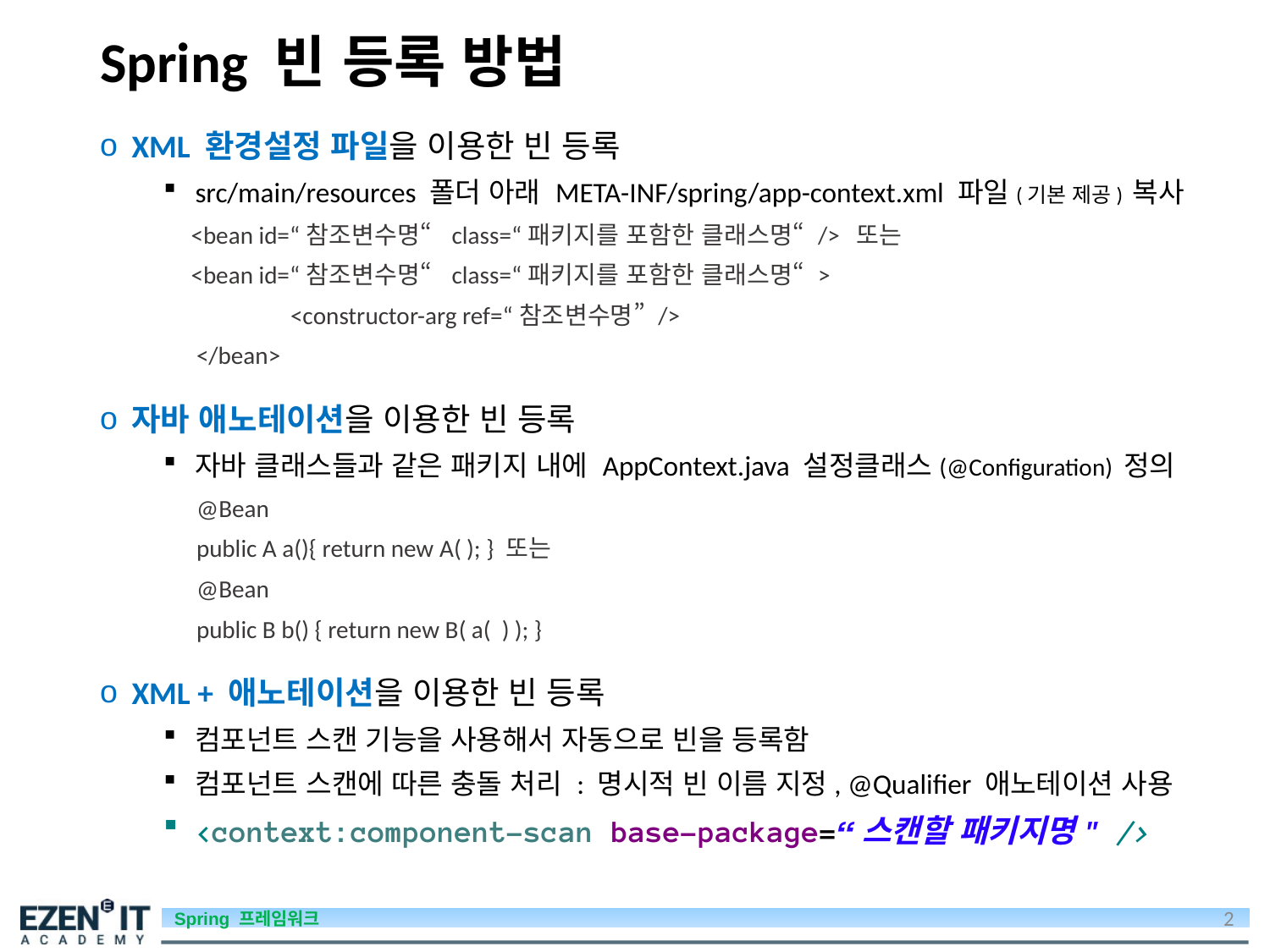

# Spring 빈 등록 방법
XML 환경설정 파일을 이용한 빈 등록
src/main/resources 폴더 아래 META-INF/spring/app-context.xml 파일(기본 제공) 복사
     <bean id=“참조변수명“  class=“패키지를 포함한 클래스명“ />  또는
     <bean id=“참조변수명“  class=“패키지를 포함한 클래스명“ >
	<constructor-arg ref=“참조변수명” />
      </bean>
자바 애노테이션을 이용한 빈 등록
자바 클래스들과 같은 패키지 내에 AppContext.java 설정클래스(@Configuration) 정의
      @Bean
      public A a(){ return new A( ); } 또는
      @Bean
      public B b() { return new B( a(  ) ); }
XML + 애노테이션을 이용한 빈 등록
컴포넌트 스캔 기능을 사용해서 자동으로 빈을 등록함
컴포넌트 스캔에 따른 충돌 처리 : 명시적 빈 이름 지정, @Qualifier 애노테이션 사용
<context:component-scan base-package=“스캔할 패키지명" />
2